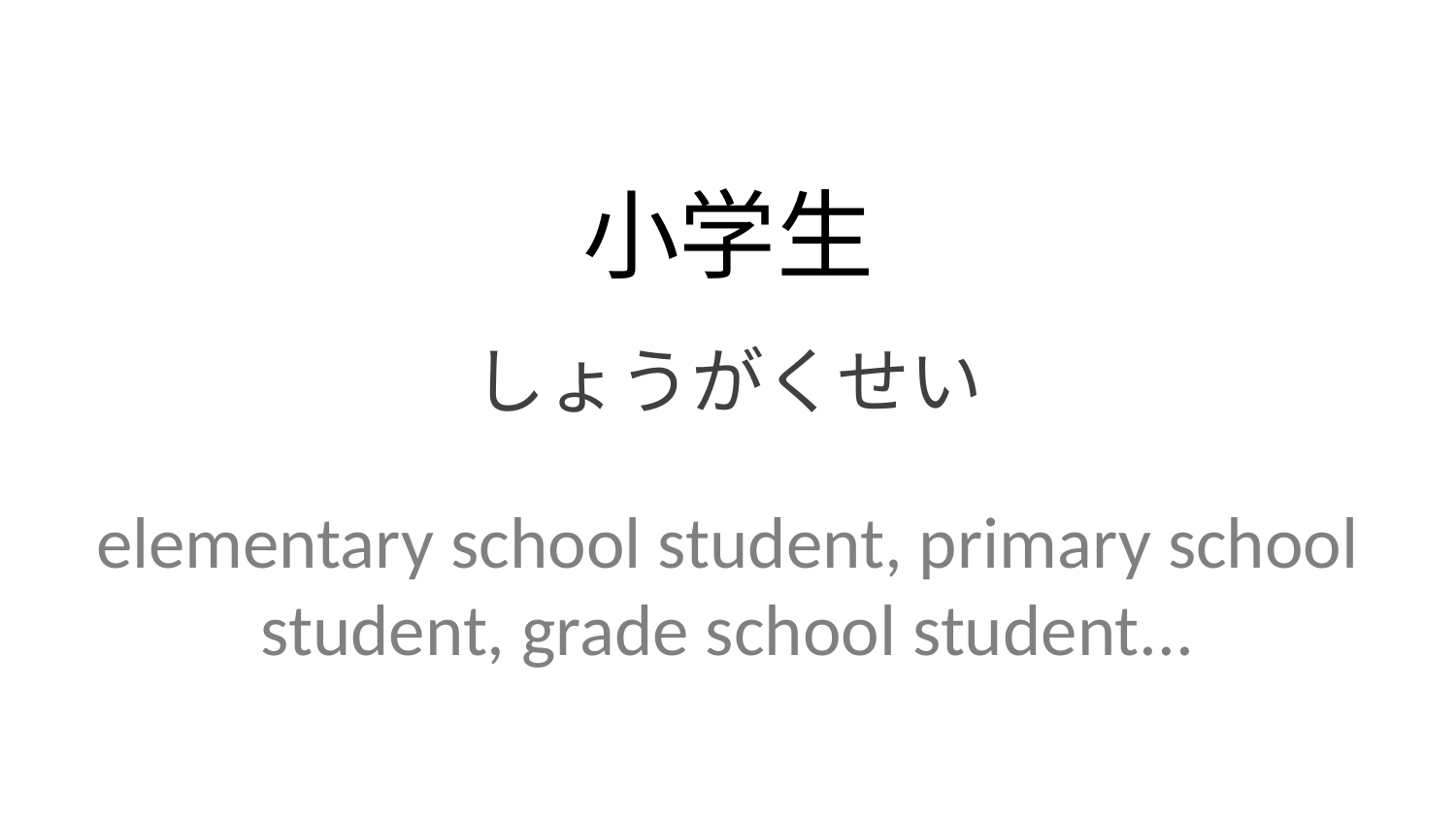

小学生

しょうがくせい
elementary school student, primary school student, grade school student...